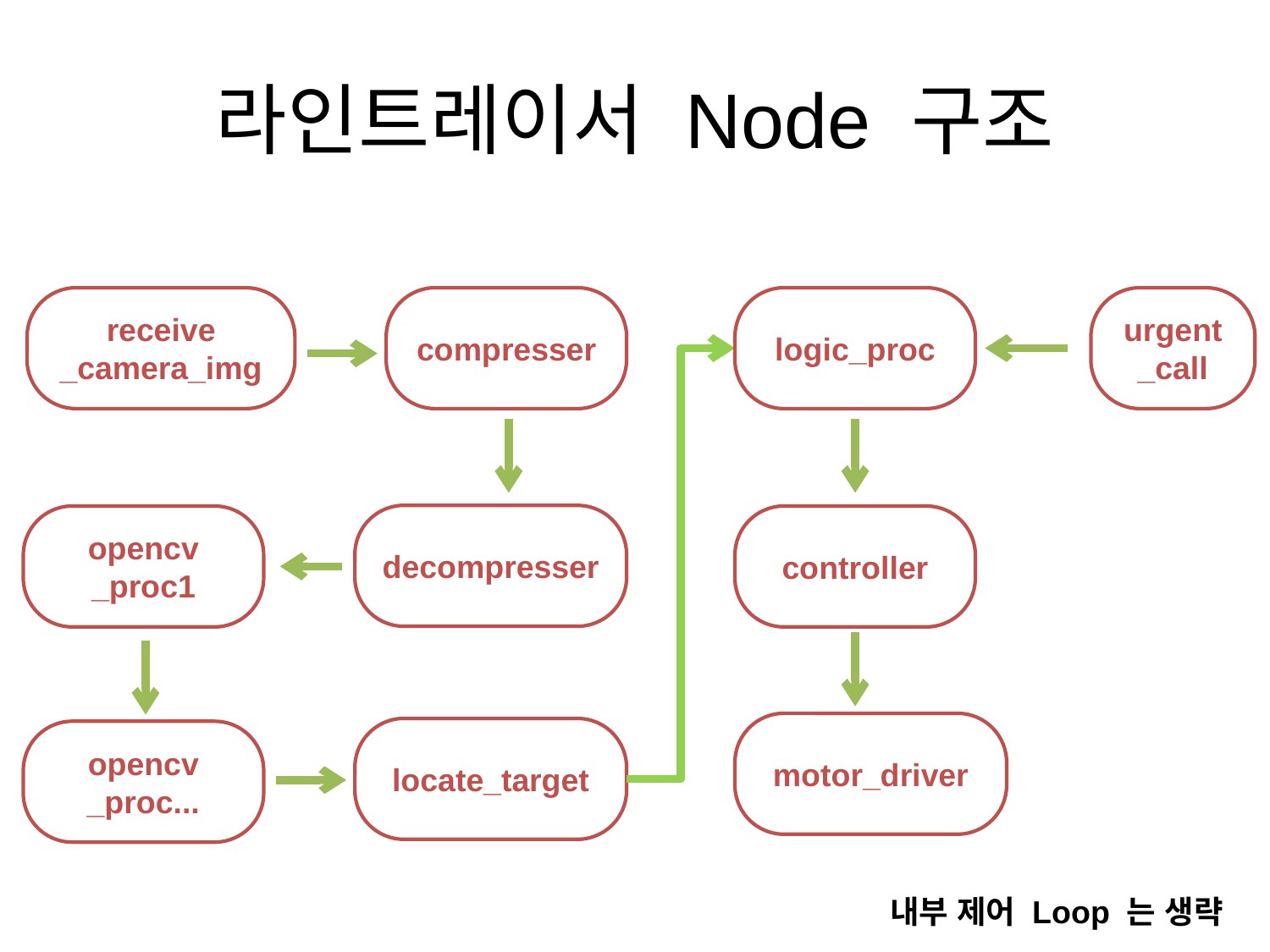

# 라인트레이서 Node 구조
logic_proc
compresser
receive
_camera_img
urgent
_call
decompresser
controller
opencv
_proc1
opencv
_proc...
motor_driver
locate_target
내부 제어 Loop 는 생략